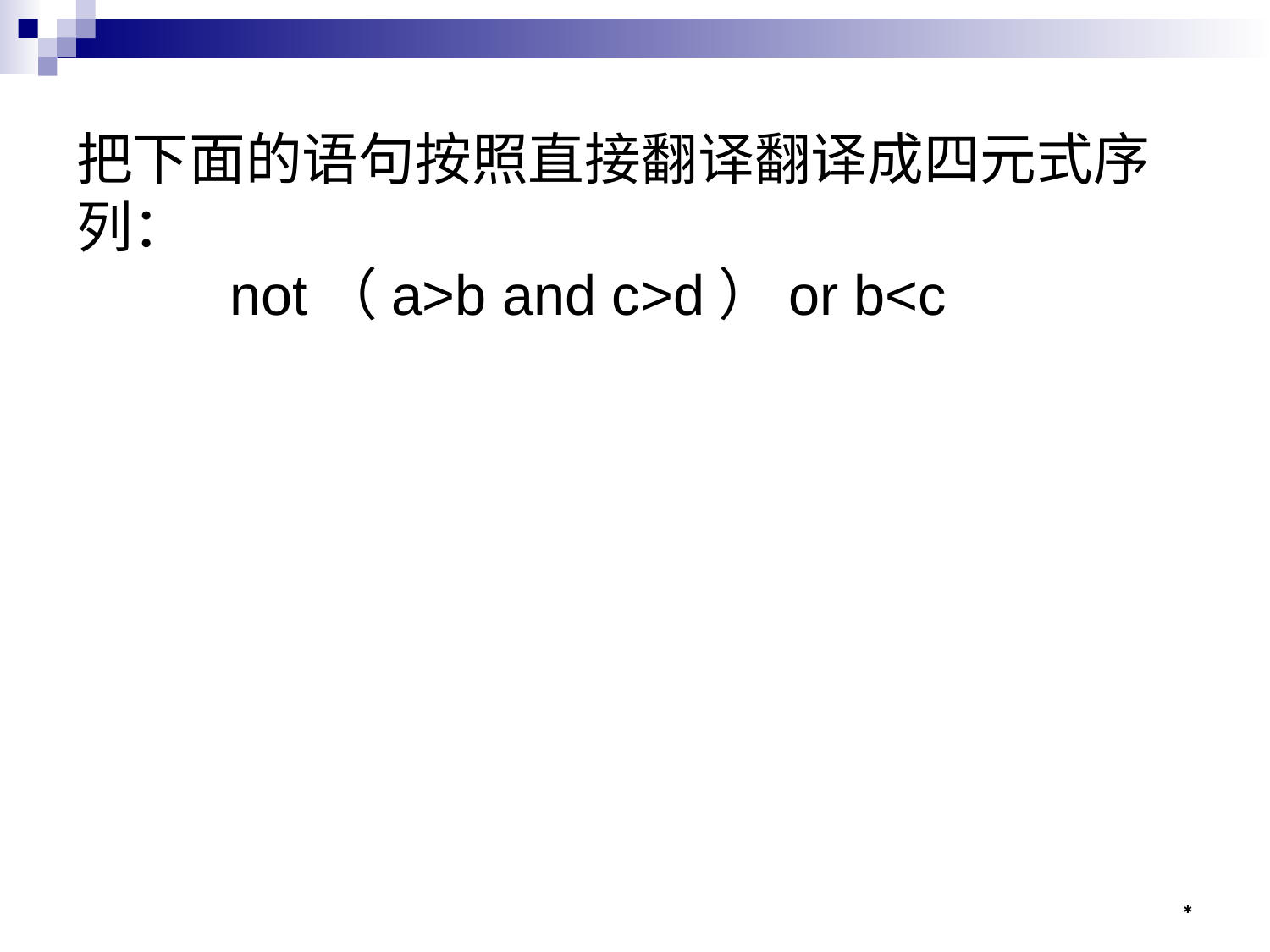

# 把下面的语句按照直接翻译翻译成四元式序列： not（a>b and c>d）or b<c

*